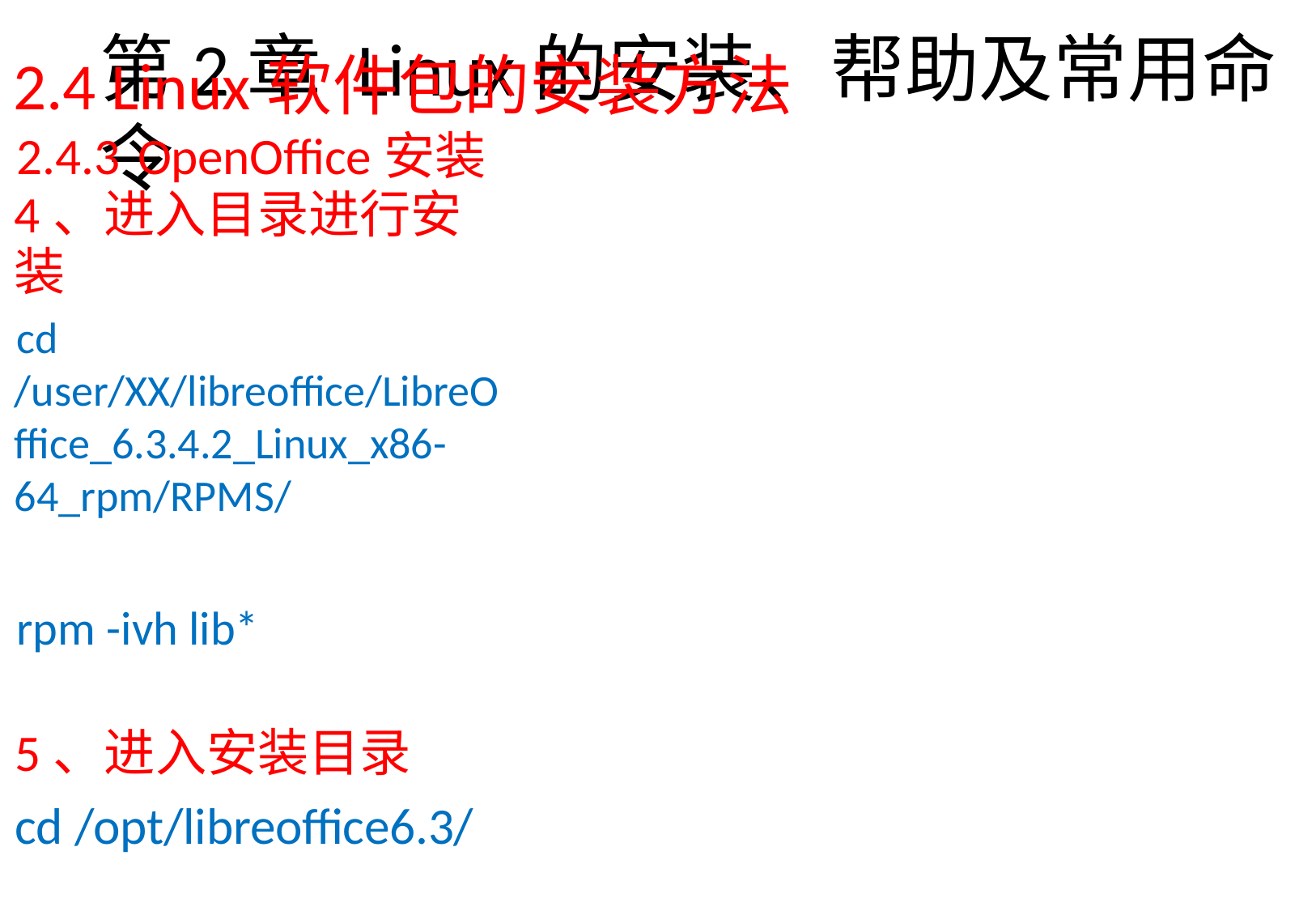

2.4 Linux软件包的安装方法
2.4.3 OpenOffice安装 4、进入目录进行安装
cd /user/XX/libreoffice/LibreOffice_6.3.4.2_Linux_x86-64_rpm/RPMS/

rpm -ivh lib*

5、进入安装目录
cd /opt/libreoffice6.3/
# 第2章Linux的安装、帮助及常用命令